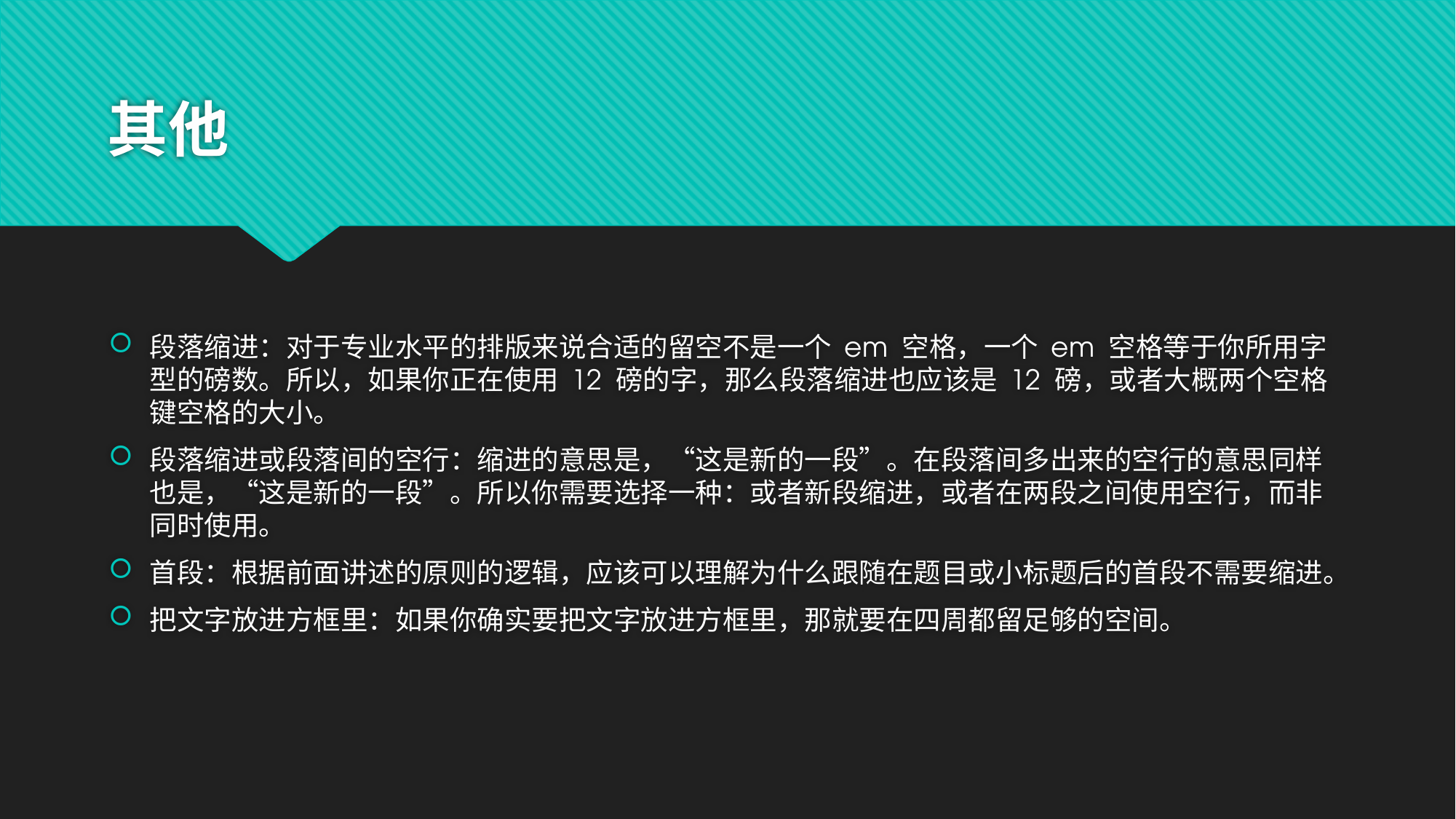

# 其他
段落缩进：对于专业水平的排版来说合适的留空不是一个 em 空格，一个 em 空格等于你所用字型的磅数。所以，如果你正在使用 12 磅的字，那么段落缩进也应该是 12 磅，或者大概两个空格键空格的大小。
段落缩进或段落间的空行：缩进的意思是，“这是新的一段”。在段落间多出来的空行的意思同样也是，“这是新的一段”。所以你需要选择一种：或者新段缩进，或者在两段之间使用空行，而非同时使用。
首段：根据前面讲述的原则的逻辑，应该可以理解为什么跟随在题目或小标题后的首段不需要缩进。
把文字放进方框里：如果你确实要把文字放进方框里，那就要在四周都留足够的空间。